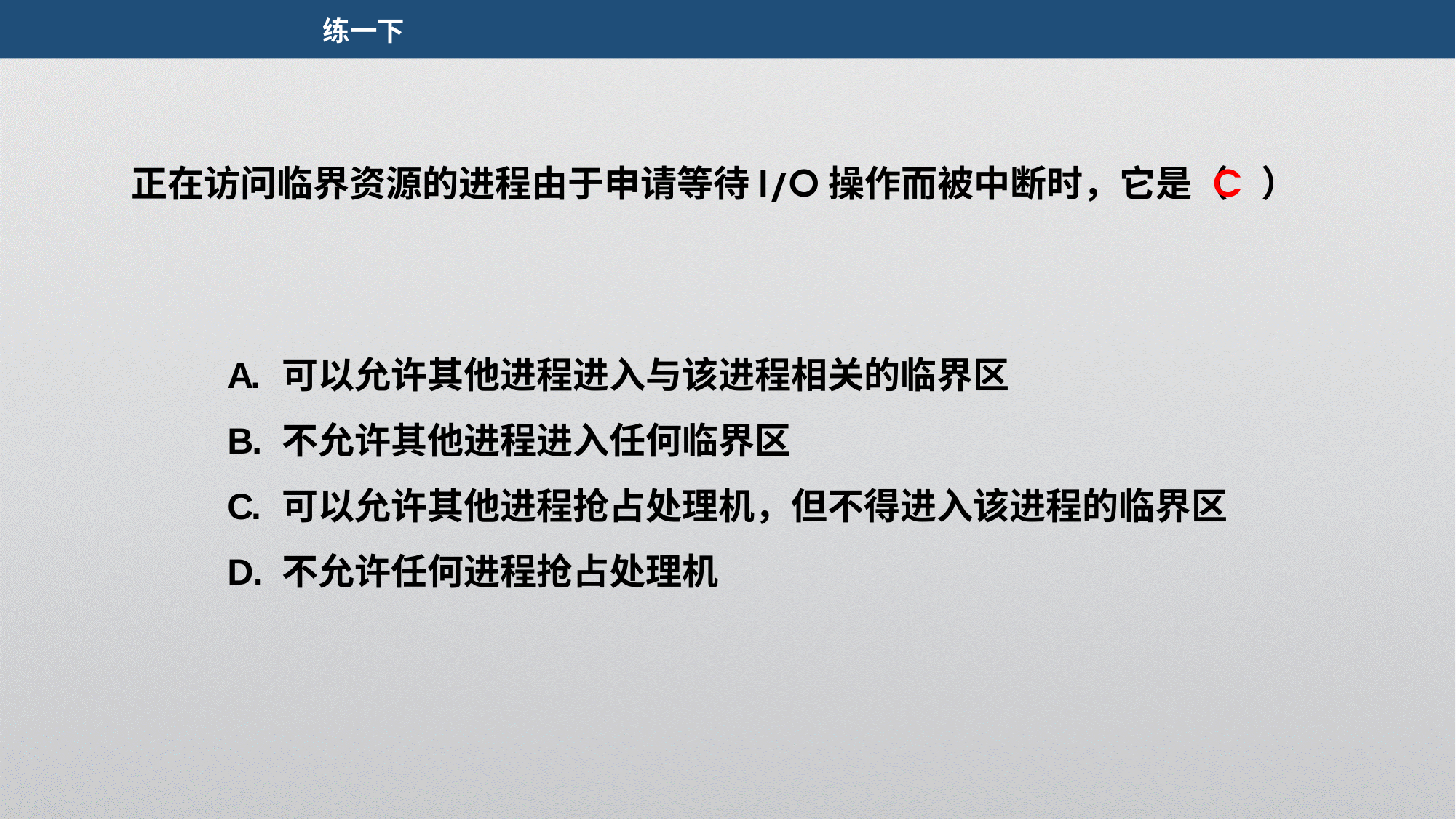

练一下
正在访问临界资源的进程由于申请等待I/O操作而被中断时，它是（    ）
C
可以允许其他进程进入与该进程相关的临界区
不允许其他进程进入任何临界区
可以允许其他进程抢占处理机，但不得进入该进程的临界区
不允许任何进程抢占处理机